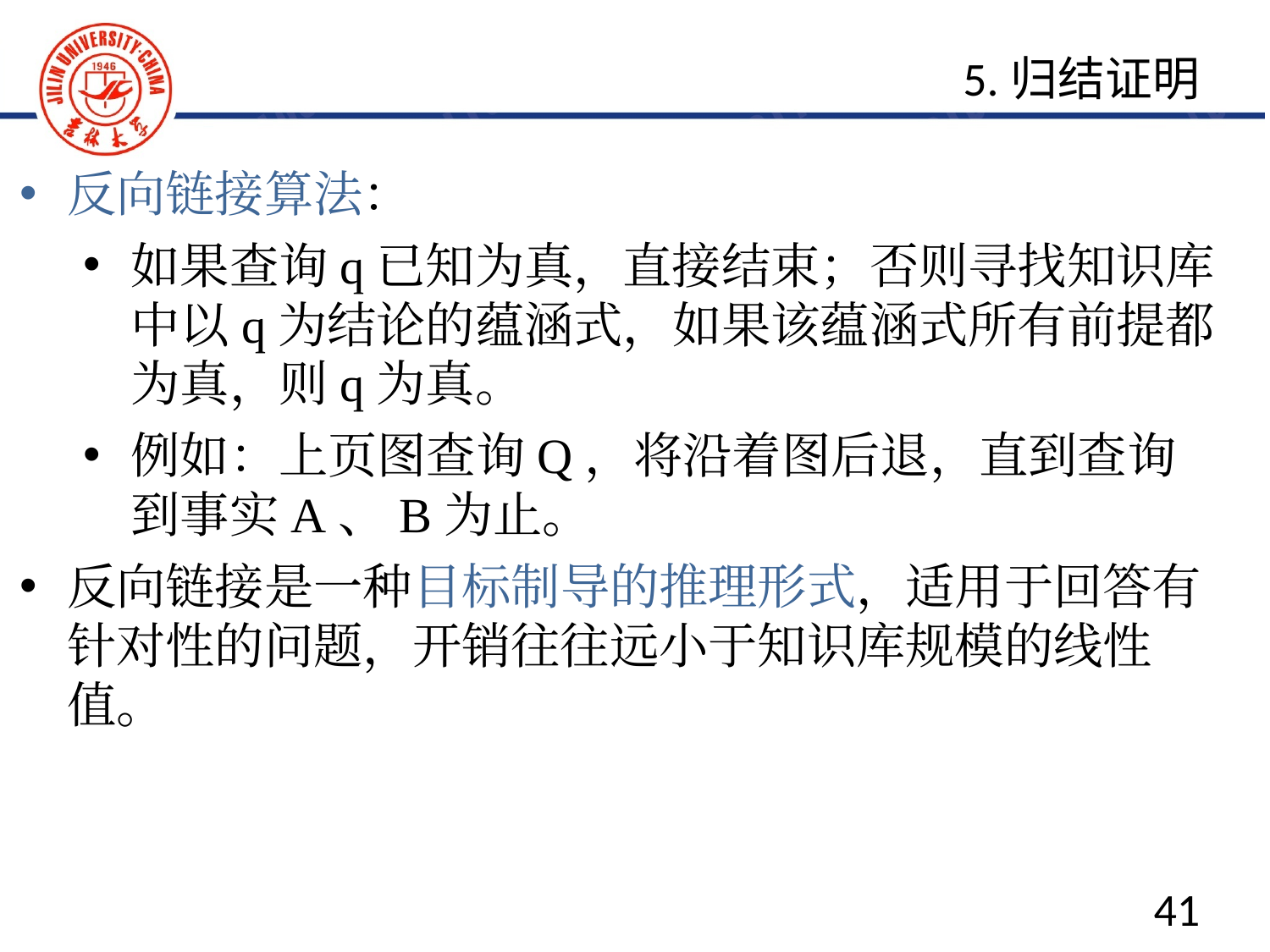

5.归结证明
反向链接算法：
如果查询q已知为真，直接结束；否则寻找知识库中以q为结论的蕴涵式，如果该蕴涵式所有前提都为真，则q为真。
例如：上页图查询Q，将沿着图后退，直到查询到事实A、B为止。
反向链接是一种目标制导的推理形式，适用于回答有针对性的问题，开销往往远小于知识库规模的线性值。
41